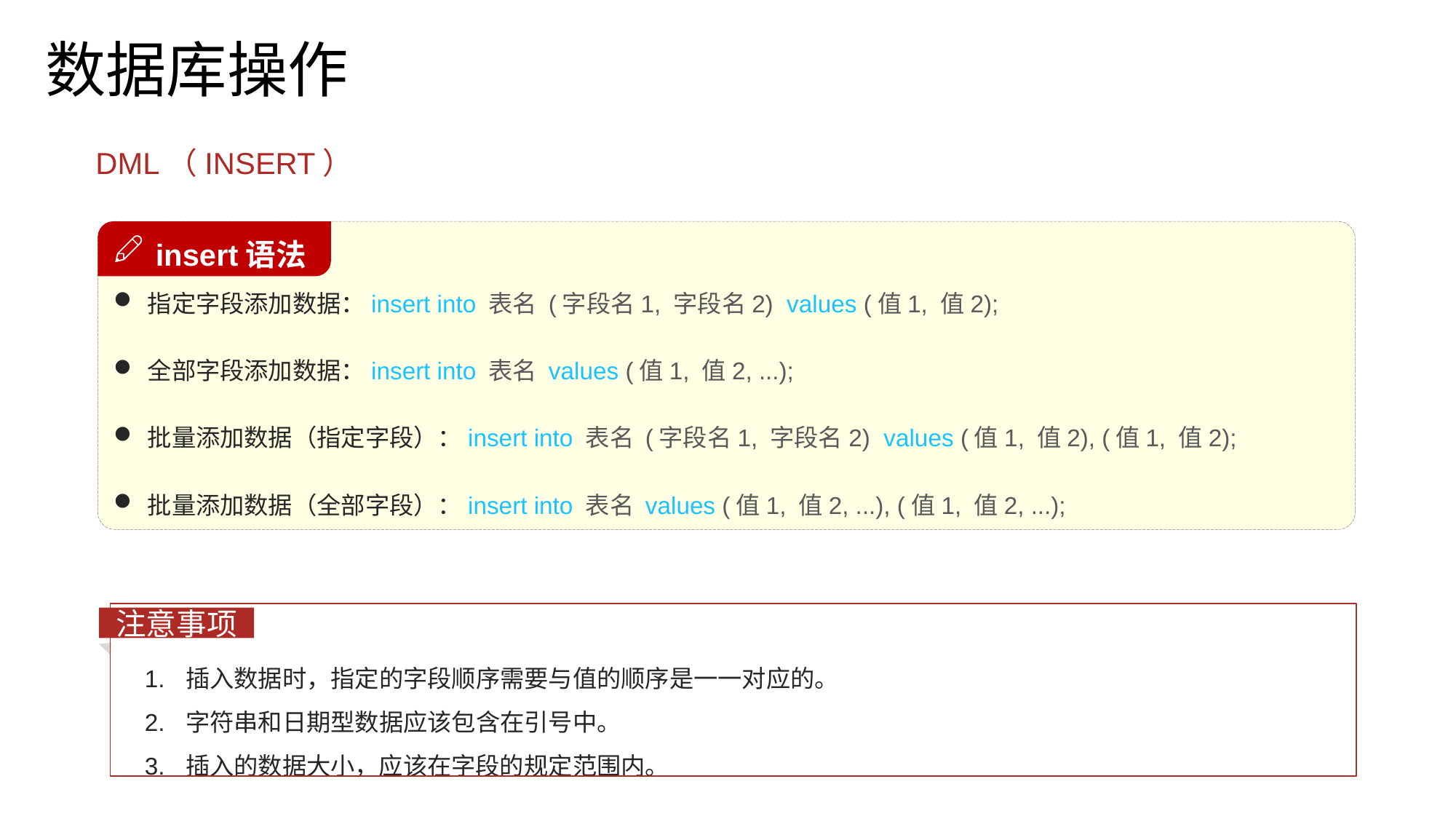

数据库操作
DML（INSERT）
      insert语法

指定字段添加数据：insert into 表名 (字段名1, 字段名2)  values (值1, 值2);
全部字段添加数据：insert into 表名 values (值1, 值2, ...);
批量添加数据（指定字段）：insert into 表名 (字段名1, 字段名2)  values (值1, 值2), (值1, 值2);
批量添加数据（全部字段）：insert into 表名 values (值1, 值2, ...), (值1, 值2, ...);

注意事项

插入数据时，指定的字段顺序需要与值的顺序是一一对应的。
字符串和日期型数据应该包含在引号中。
插入的数据大小，应该在字段的规定范围内。